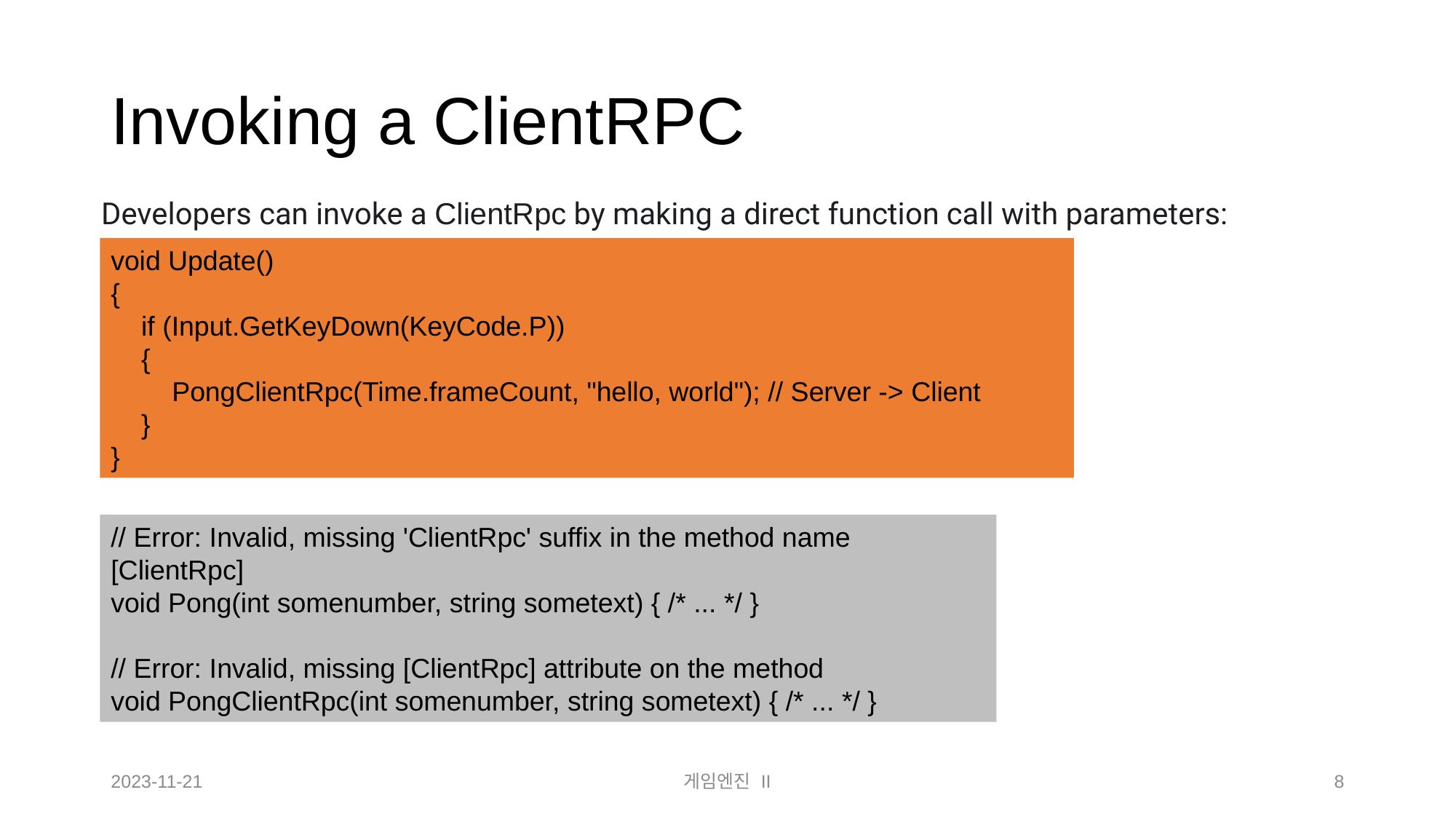

# Invoking a ClientRPC
Developers can invoke a ClientRpc by making a direct function call with parameters:
void Update()
{
    if (Input.GetKeyDown(KeyCode.P))
    {
        PongClientRpc(Time.frameCount, "hello, world"); // Server -> Client
    }
}
// Error: Invalid, missing 'ClientRpc' suffix in the method name
[ClientRpc]
void Pong(int somenumber, string sometext) { /* ... */ }

// Error: Invalid, missing [ClientRpc] attribute on the method
void PongClientRpc(int somenumber, string sometext) { /* ... */ }
2023-11-21
게임엔진 II
8